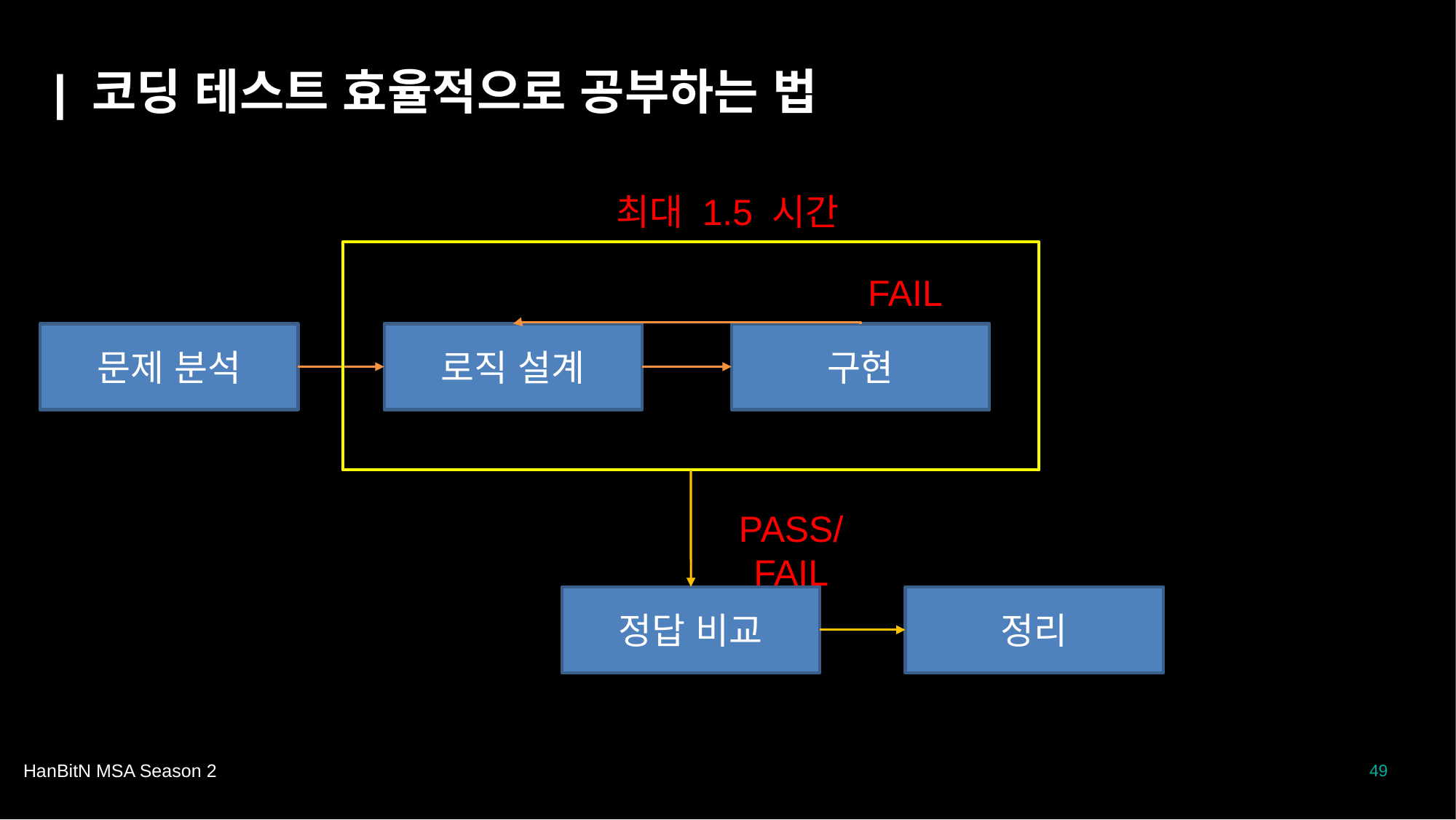

| 코딩 테스트 효율적으로 공부하는 법
최대 1.5 시간

FAIL
문제 분석
로직 설계
구현
PASS/FAIL
정답 비교
정리